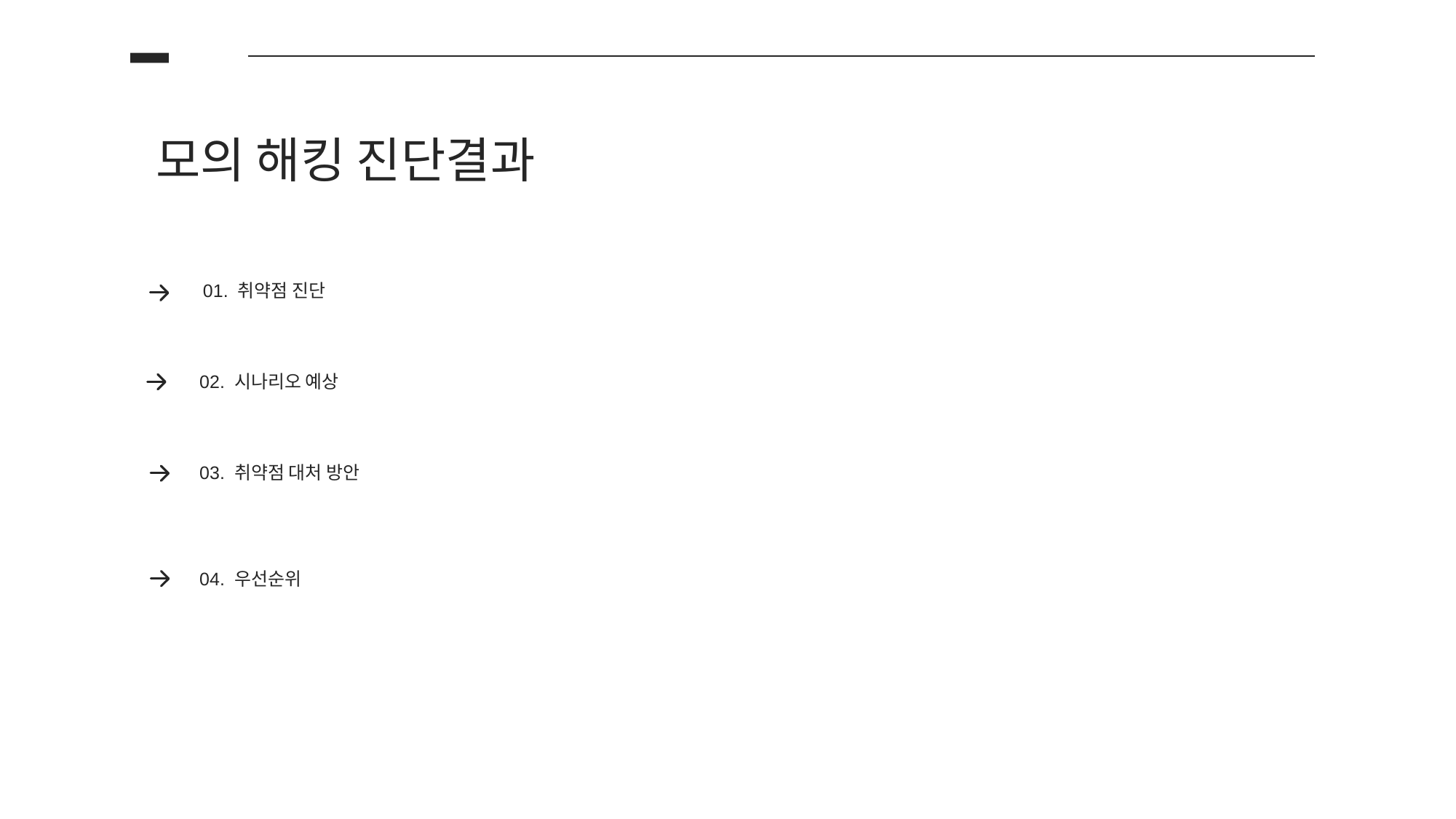

모의 해킹 진단결과
01. 취약점 진단
02. 시나리오 예상
03. 취약점 대처 방안
04. 우선순위